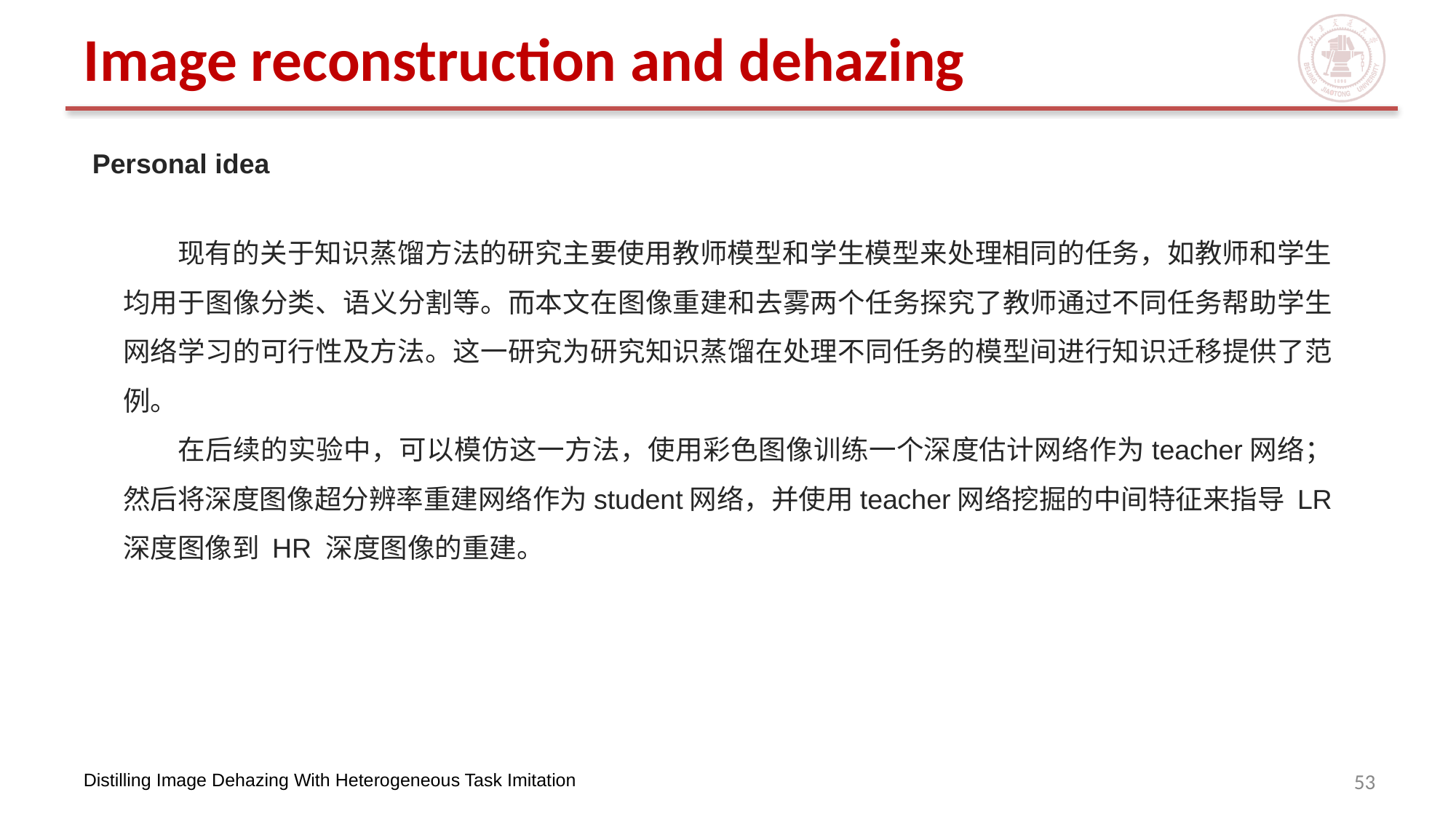

# Image reconstruction and dehazing
Personal idea
现有的关于知识蒸馏方法的研究主要使用教师模型和学生模型来处理相同的任务，如教师和学生均用于图像分类、语义分割等。而本文在图像重建和去雾两个任务探究了教师通过不同任务帮助学生网络学习的可行性及方法。这一研究为研究知识蒸馏在处理不同任务的模型间进行知识迁移提供了范例。
在后续的实验中，可以模仿这一方法，使用彩色图像训练一个深度估计网络作为teacher网络；然后将深度图像超分辨率重建网络作为student网络，并使用teacher网络挖掘的中间特征来指导 LR 深度图像到 HR 深度图像的重建。
53